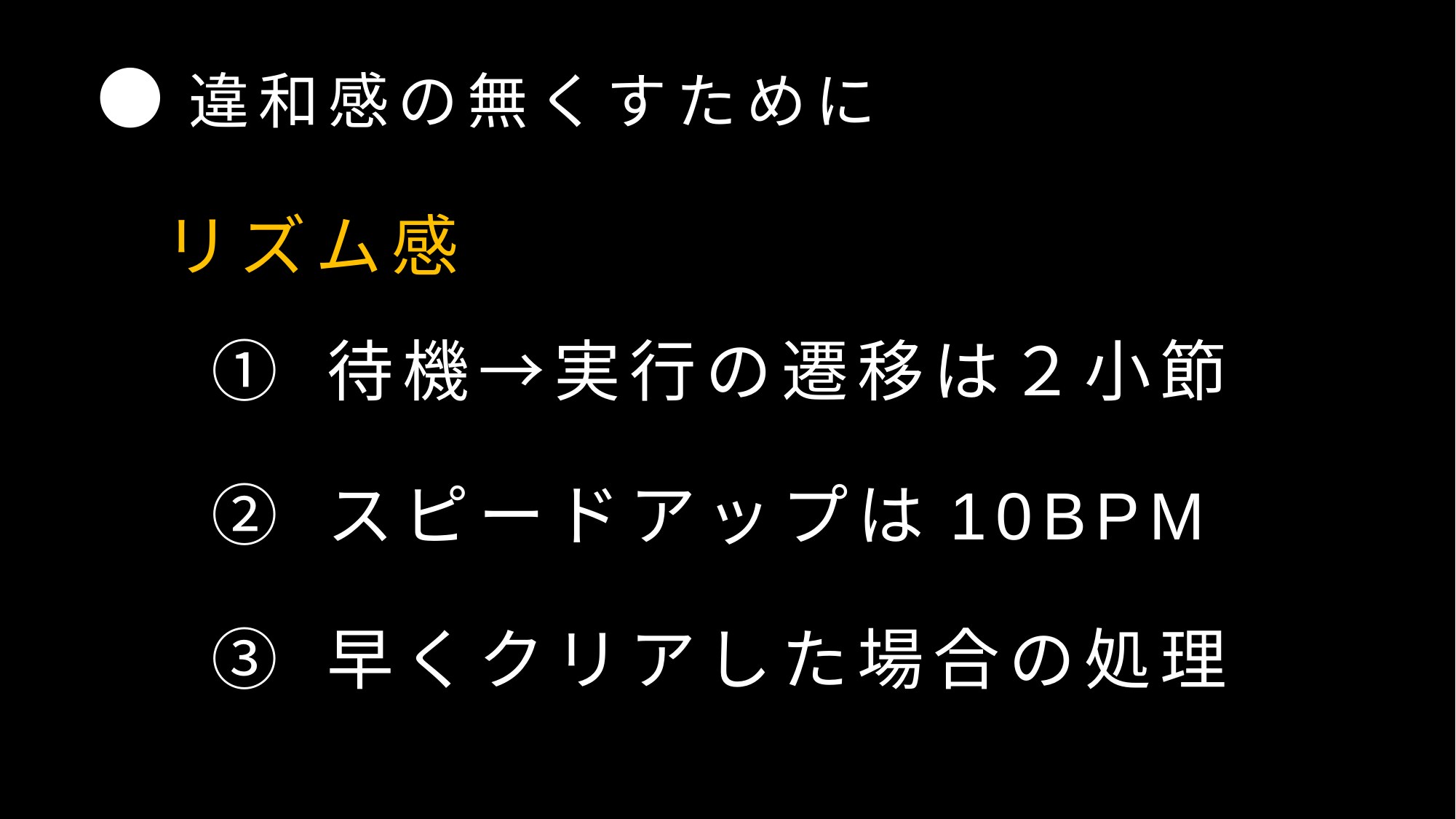

# ●違和感の無くすために
　リズム感
① 待機→実行の遷移は２小節

② スピードアップは10BPM

③ 早くクリアした場合の処理